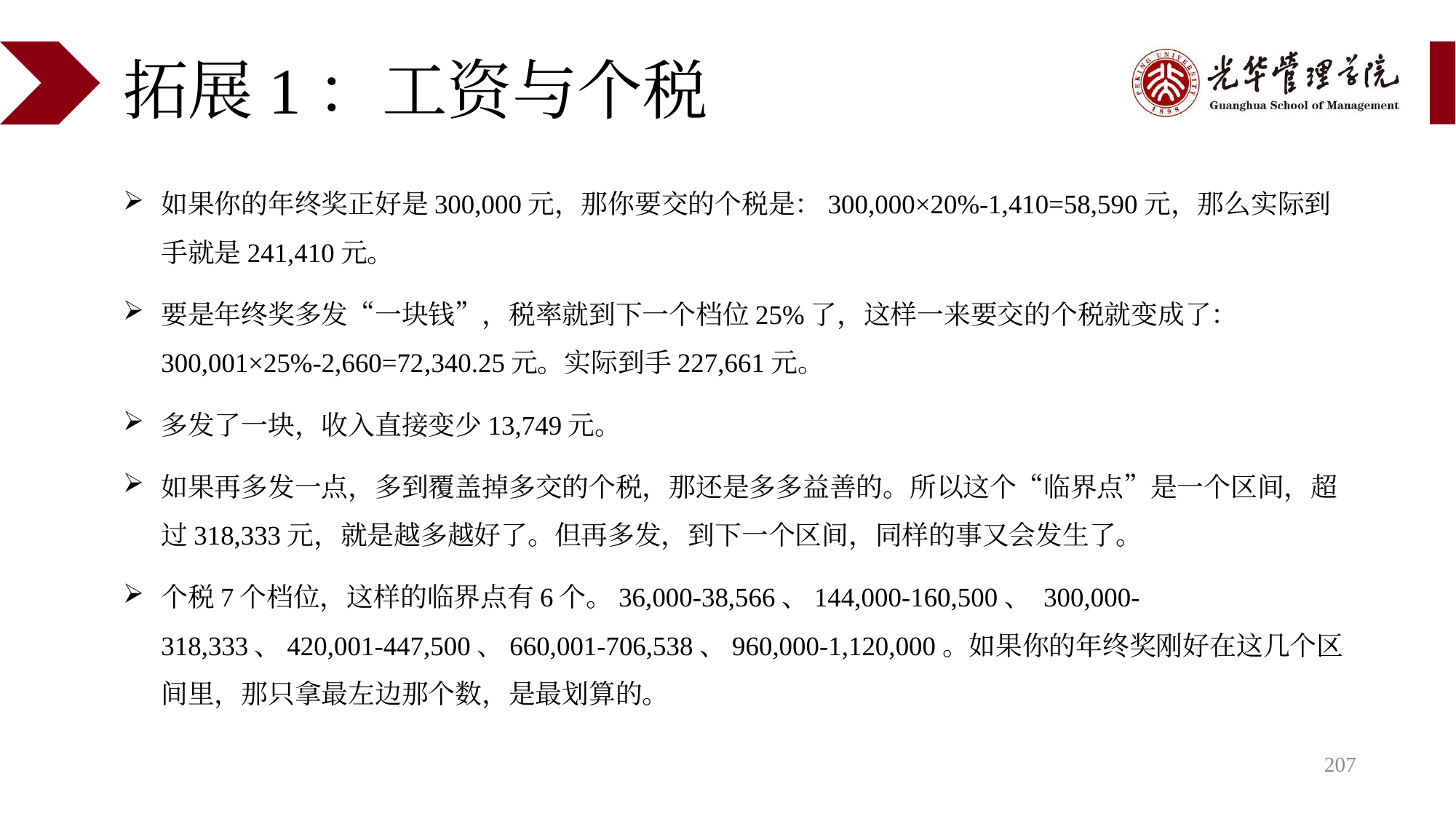

# 拓展1：工资与个税
如果你的年终奖正好是300,000元，那你要交的个税是：300,000×20%-1,410=58,590元，那么实际到手就是241,410元。
要是年终奖多发“一块钱”，税率就到下一个档位25%了，这样一来要交的个税就变成了：300,001×25%-2,660=72,340.25元。实际到手227,661元。
多发了一块，收入直接变少13,749元。
如果再多发一点，多到覆盖掉多交的个税，那还是多多益善的。所以这个“临界点”是一个区间，超过318,333元，就是越多越好了。但再多发，到下一个区间，同样的事又会发生了。
个税7个档位，这样的临界点有6个。36,000-38,566、144,000-160,500、 300,000-318,333、420,001-447,500、660,001-706,538、960,000-1,120,000。如果你的年终奖刚好在这几个区间里，那只拿最左边那个数，是最划算的。
207